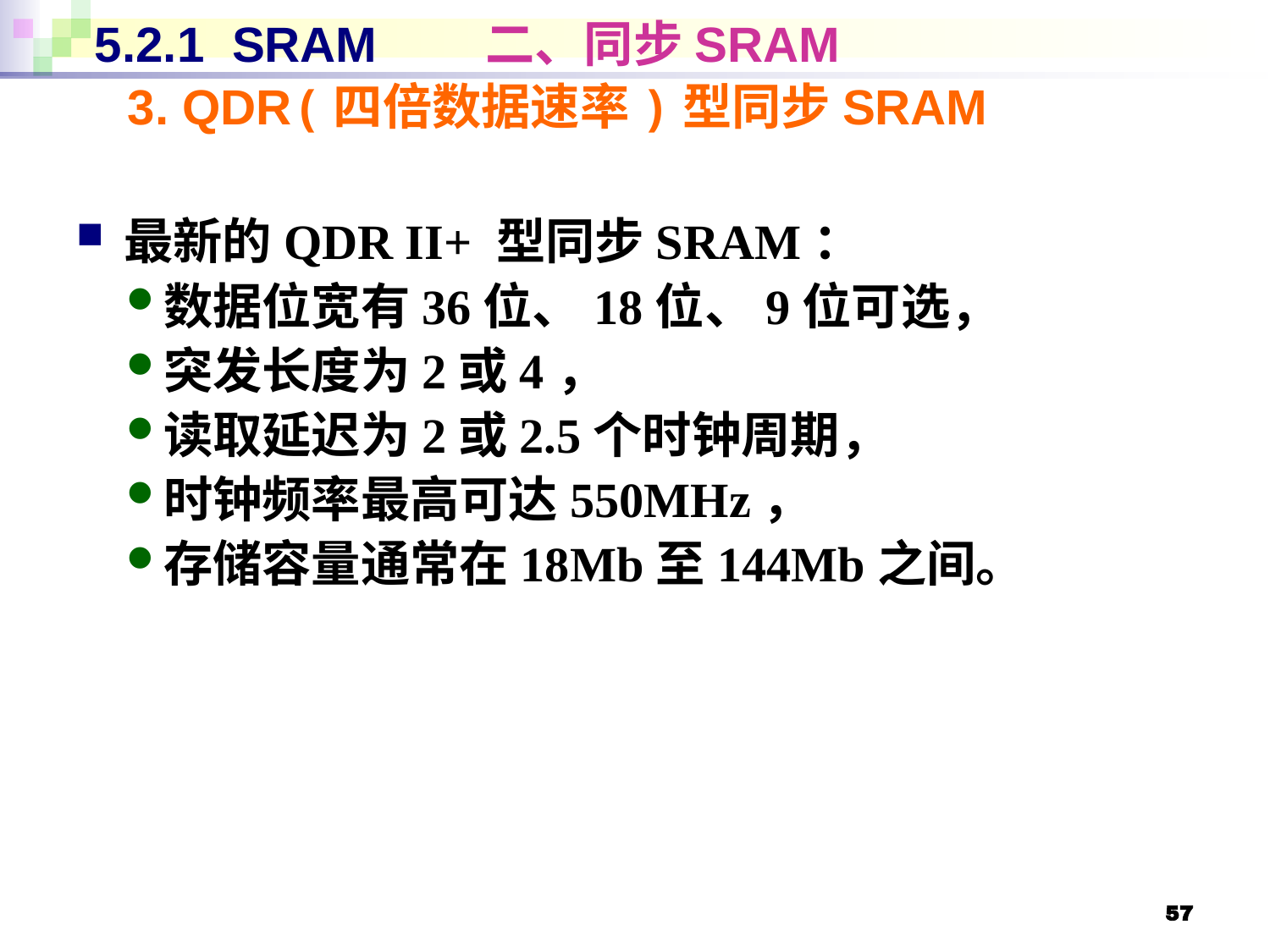

# 5.2.1  SRAM       二、同步SRAM
3. QDR(四倍数据速率)型同步SRAM
最新的QDR II+ 型同步SRAM：
数据位宽有36位、18位、9位可选，
突发长度为2或4，
读取延迟为2或2.5个时钟周期，
时钟频率最高可达550MHz，
存储容量通常在18Mb至144Mb之间。
57